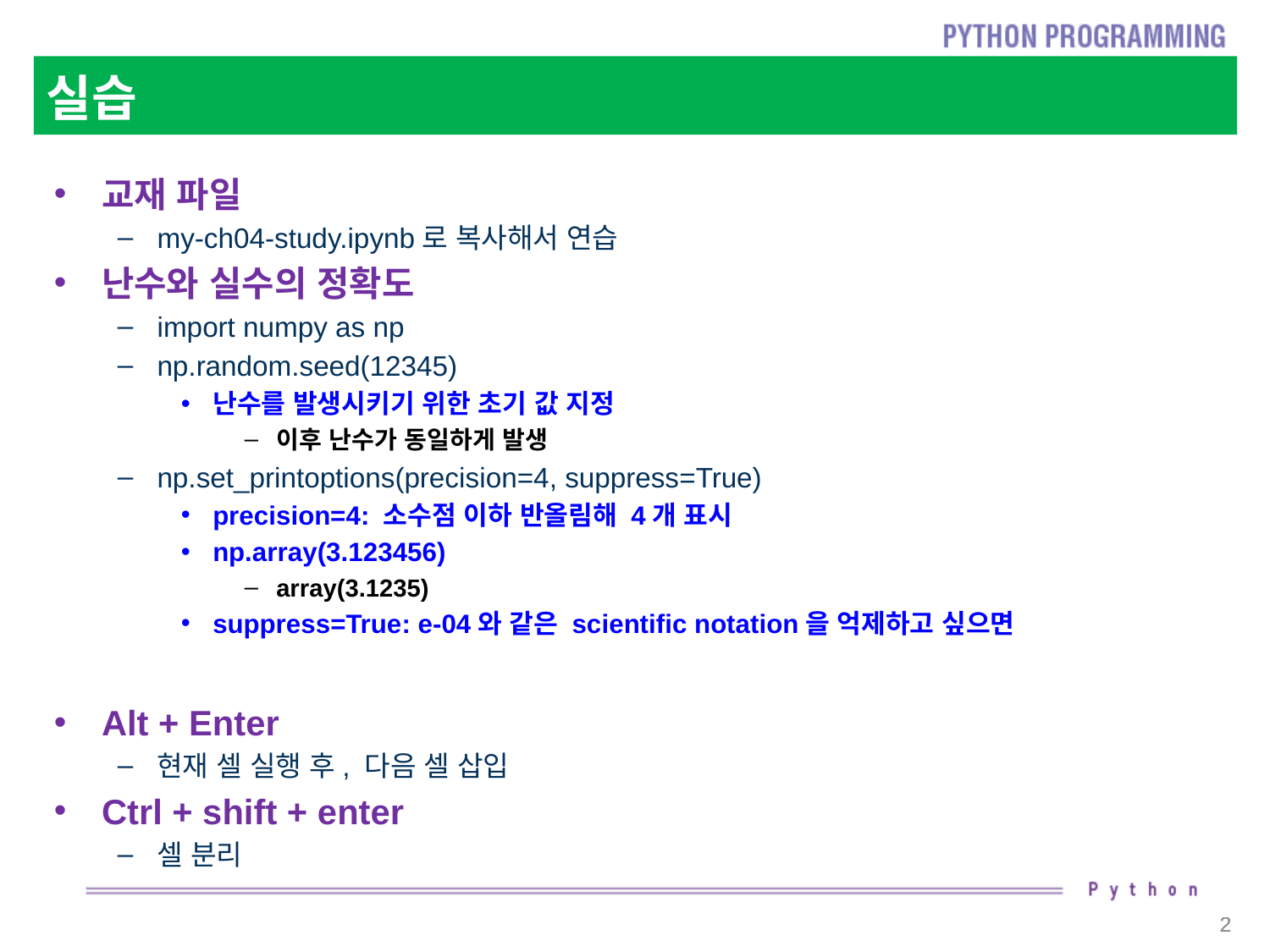

# 실습
교재 파일
my-ch04-study.ipynb로 복사해서 연습
난수와 실수의 정확도
import numpy as np
np.random.seed(12345)
난수를 발생시키기 위한 초기 값 지정
이후 난수가 동일하게 발생
np.set_printoptions(precision=4, suppress=True)
precision=4: 소수점 이하 반올림해 4개 표시
np.array(3.123456)
array(3.1235)
suppress=True: e-04와 같은 scientific notation을 억제하고 싶으면

Alt + Enter
현재 셀 실행 후, 다음 셀 삽입
Ctrl + shift + enter
셀 분리

2